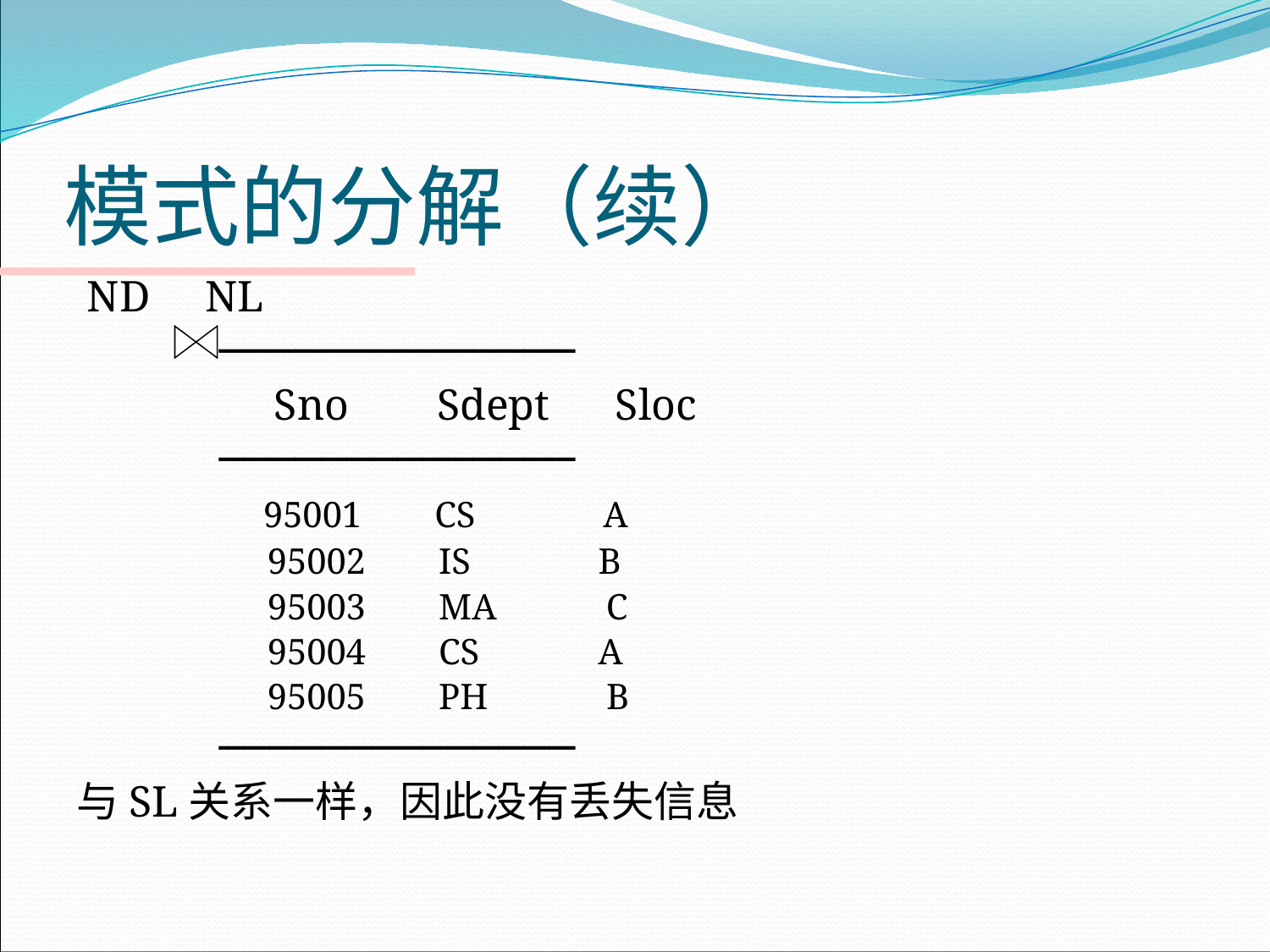

# 模式的分解（续）
 ND     NL
             ──────────────
                  Sno        Sdept      Sloc
             ──────────────
                 95001        CS              A
                     95002        IS              B
                     95003        MA            C
                     95004        CS             A
                     95005        PH             B
             ──────────────
与SL关系一样，因此没有丢失信息

638